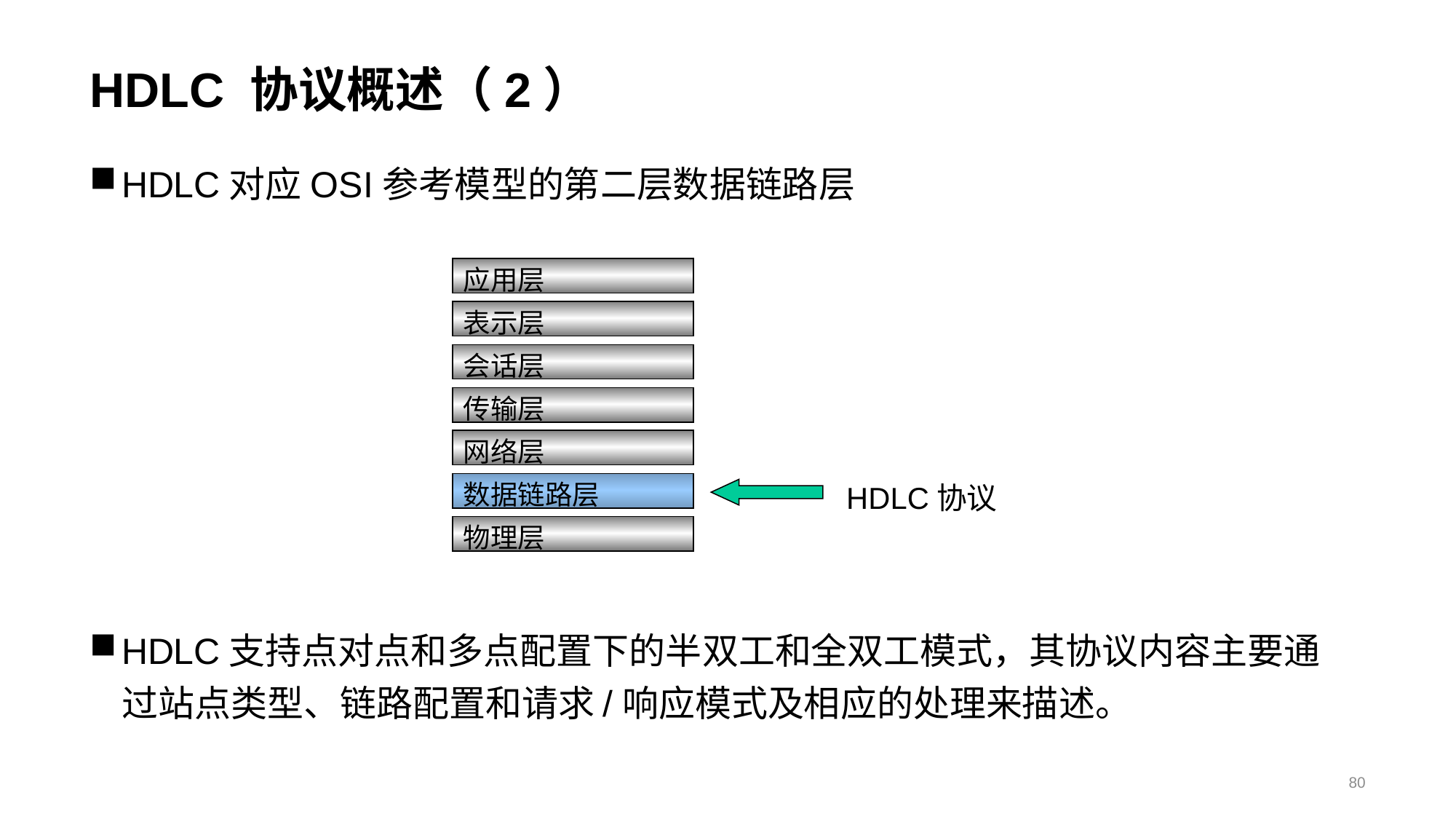

# HDLC 协议概述（2）
HDLC对应OSI参考模型的第二层数据链路层

应用层
表示层
会话层
传输层
网络层
数据链路层
物理层
HDLC协议

HDLC支持点对点和多点配置下的半双工和全双工模式，其协议内容主要通过站点类型、链路配置和请求/响应模式及相应的处理来描述。

80